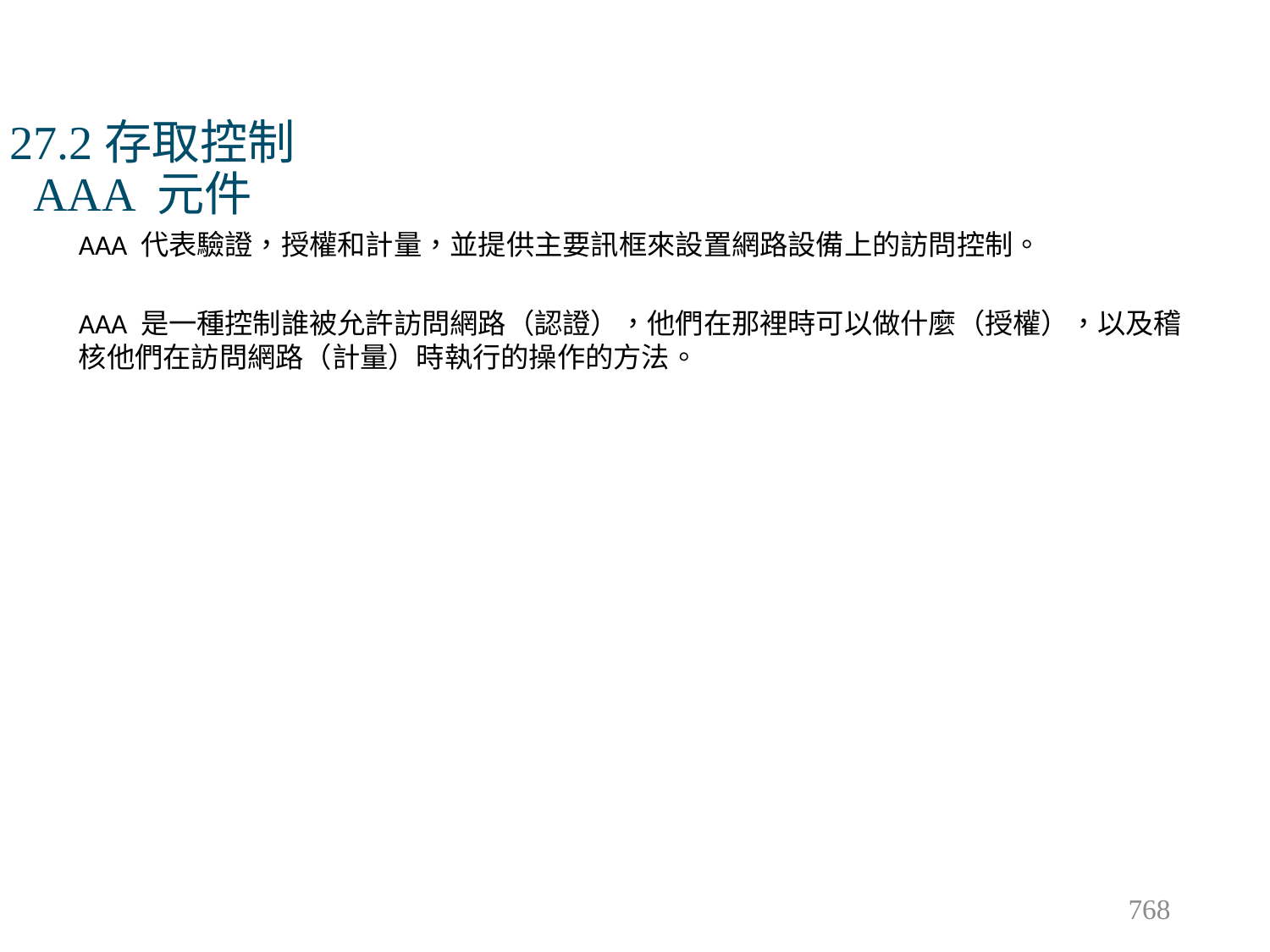

# 27.2存取控制 AAA 元件
AAA 代表驗證，授權和計量，並提供主要訊框來設置網路設備上的訪問控制。

AAA 是一種控制誰被允許訪問網路（認證），他們在那裡時可以做什麼（授權），以及稽核他們在訪問網路（計量）時執行的操作的方法。
768